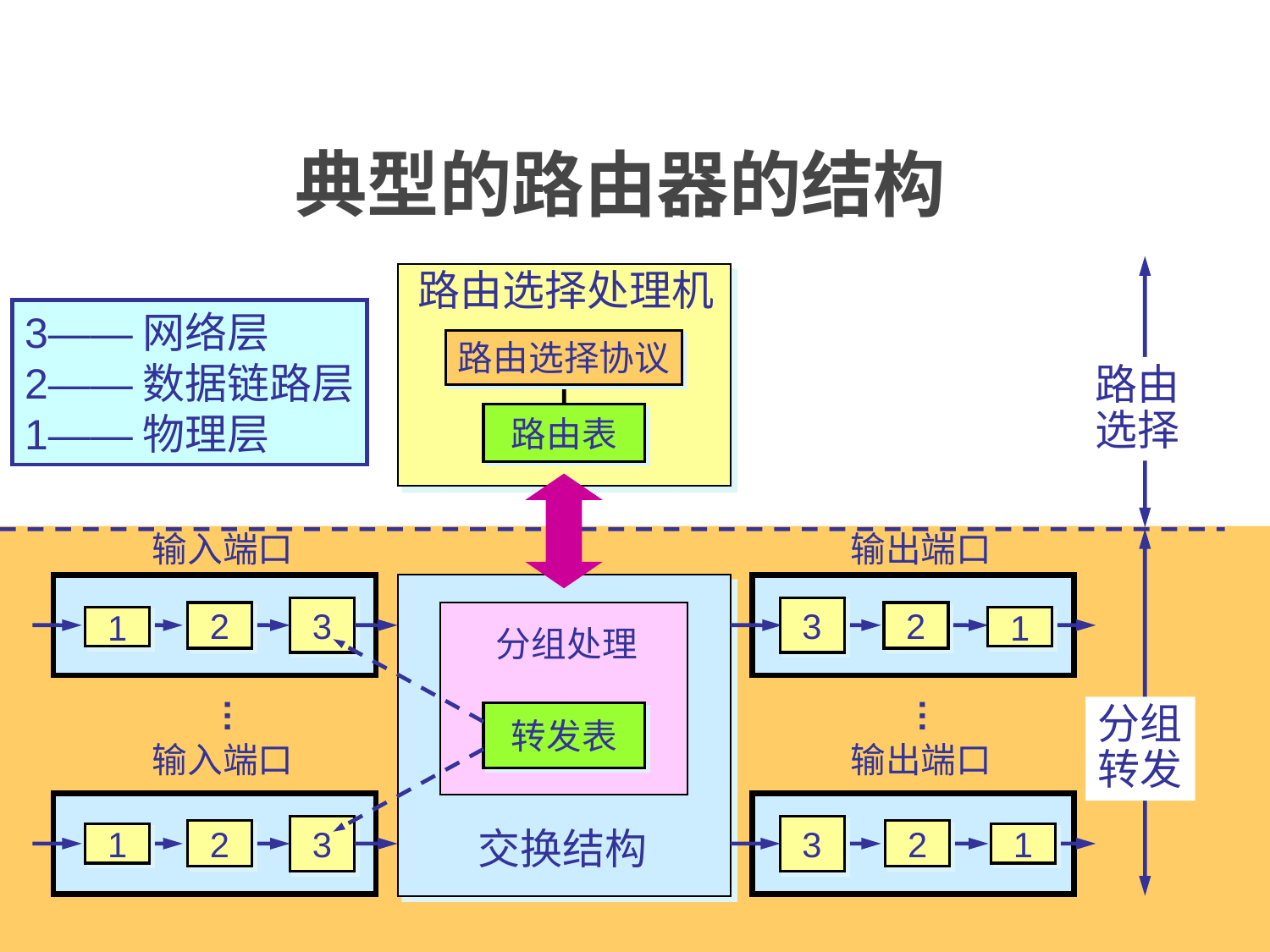

# 典型的路由器的结构

路由选择处理机

3——网络层
2——数据链路层
1——物理层
路由选择协议
路由
选择

路由表

输入端口
输出端口

3
3
2

2
1
1
分组处理

…
…
分组
转发
转发表
输入端口
输出端口

交换结构
3
3
2
2
1
1

92